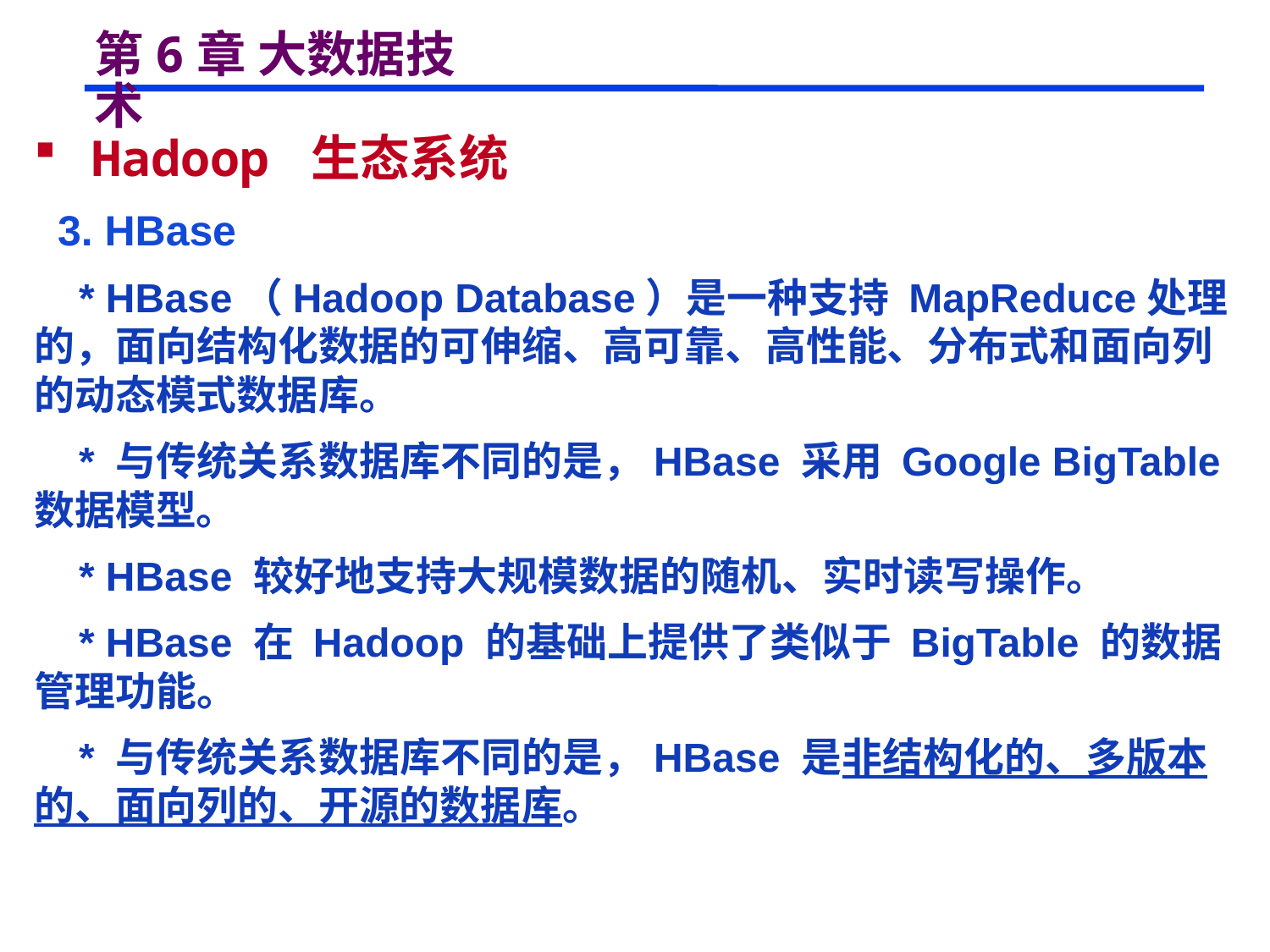

# 第6章 大数据技术
 Hadoop 生态系统
  3. HBase
    * HBase（Hadoop Database）是一种支持 MapReduce处理的，面向结构化数据的可伸缩、高可靠、高性能、分布式和面向列的动态模式数据库。
    * 与传统关系数据库不同的是，HBase 采用 Google BigTable 数据模型。
    * HBase 较好地支持大规模数据的随机、实时读写操作。
    * HBase 在 Hadoop 的基础上提供了类似于 BigTable 的数据管理功能。
    * 与传统关系数据库不同的是，HBase 是非结构化的、多版本的、面向列的、开源的数据库。